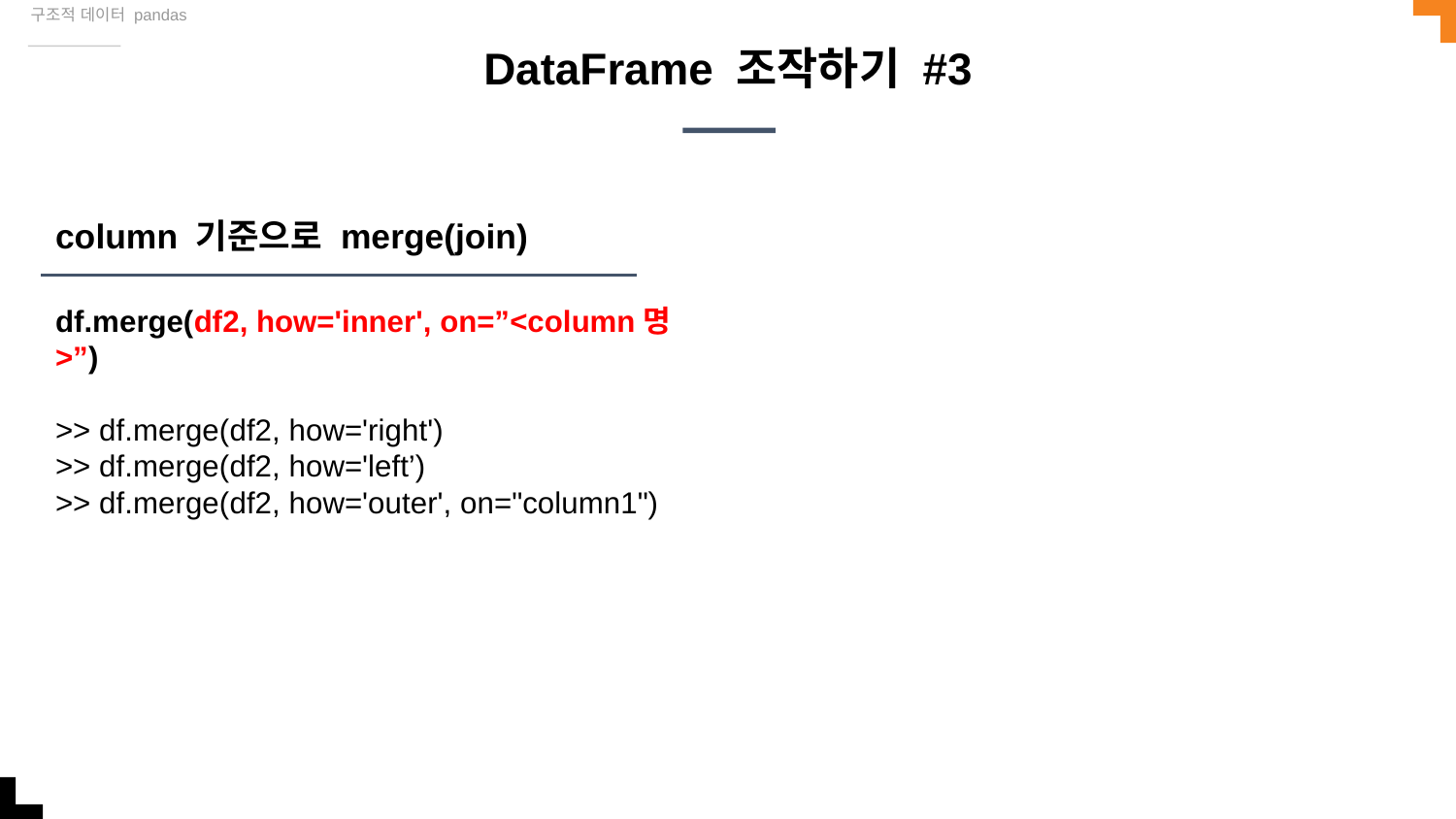

구조적 데이터 pandas
# DataFrame 조작하기 #3
column 기준으로 merge(join)

df.merge(df2, how='inner', on=”<column명>”)

>> df.merge(df2, how='right')
>> df.merge(df2, how='left’)
>> df.merge(df2, how='outer', on="column1")